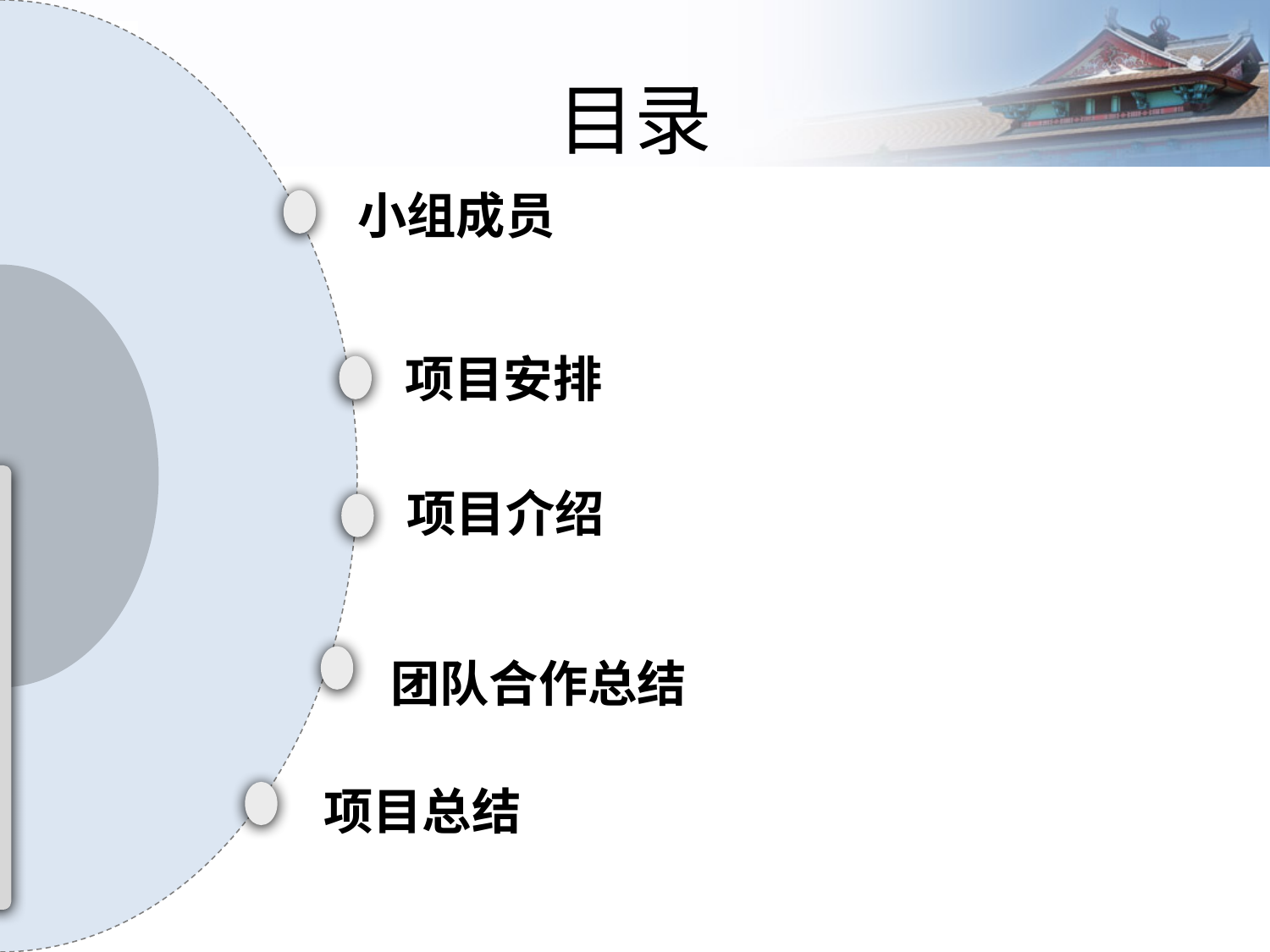

# 目录
小组成员

项目安排

项目介绍

团队合作总结

项目总结